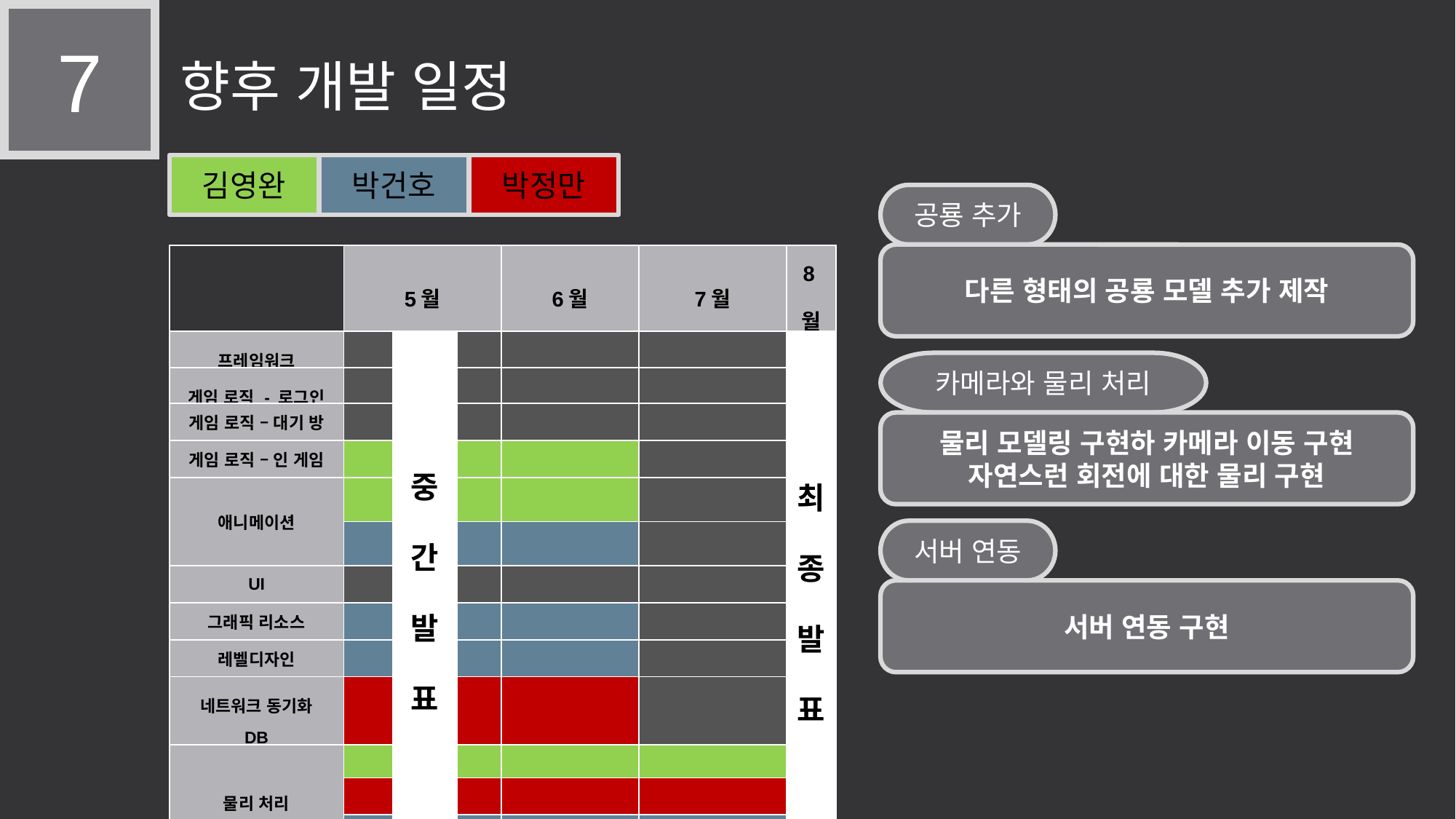

7
향후 개발 일정
김영완
박건호
박정만
공룡 추가
다른 형태의 공룡 모델 추가 제작
|  | 5월 |  |  | 6월 | 7월 | 8월 |
| --- | --- | --- | --- | --- | --- | --- |
| 프레임워크 |  | 중 간 발 표 |  |  |  | 최 종 발 표 |
| 게임 로직 - 로그인 |  |  |  |  |  |  |
| 게임 로직 – 대기 방 |  |  |  |  |  |  |
| 게임 로직 – 인 게임 |  |  |  |  |  |  |
| 애니메이션 |  |  |  |  |  |  |
|  |  |  |  |  |  |  |
| UI |  |  |  |  |  |  |
| 그래픽 리소스 |  |  |  |  |  |  |
| 레벨디자인 |  |  |  |  |  |  |
| 네트워크 동기화 DB |  |  |  |  |  |  |
| 물리 처리 |  |  |  |  |  |  |
|  |  |  |  |  |  |  |
|  |  |  |  |  |  |  |
카메라와 물리 처리
물리 모델링 구현하 카메라 이동 구현
자연스런 회전에 대한 물리 구현
서버 연동
서버 연동 구현